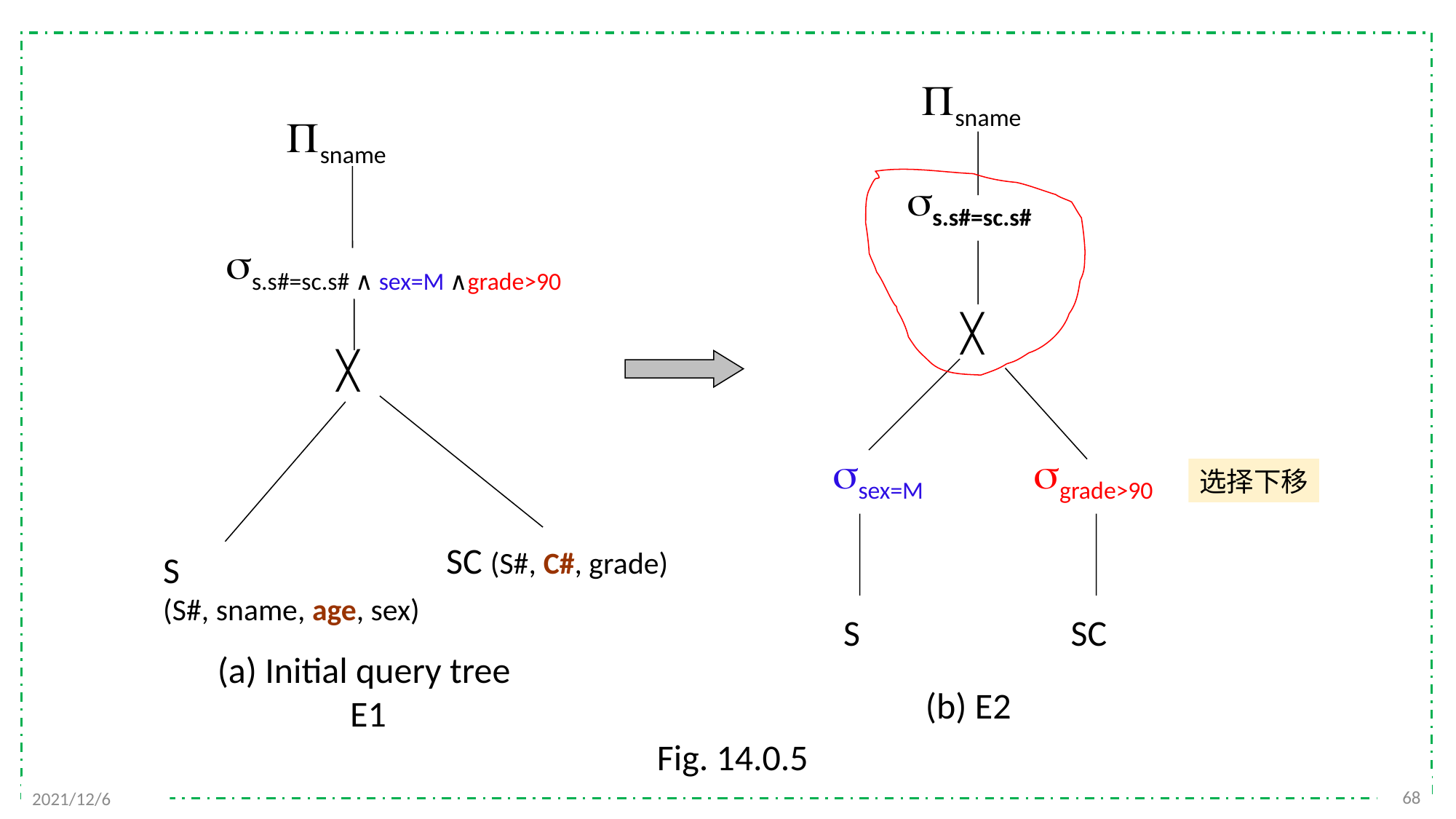

Πsname
Πsname

σs.s#=sc.s#

  σs.s#=sc.s# ∧ sex=M ∧grade>90

╳
╳

σsex=M
σgrade>90
选择下移

SC (S#, C#, grade)
S
(S#, sname, age, sex)
S
SC
(a) Initial query tree
E1
(b) E2
Fig. 14.0.5
68
2021/12/6